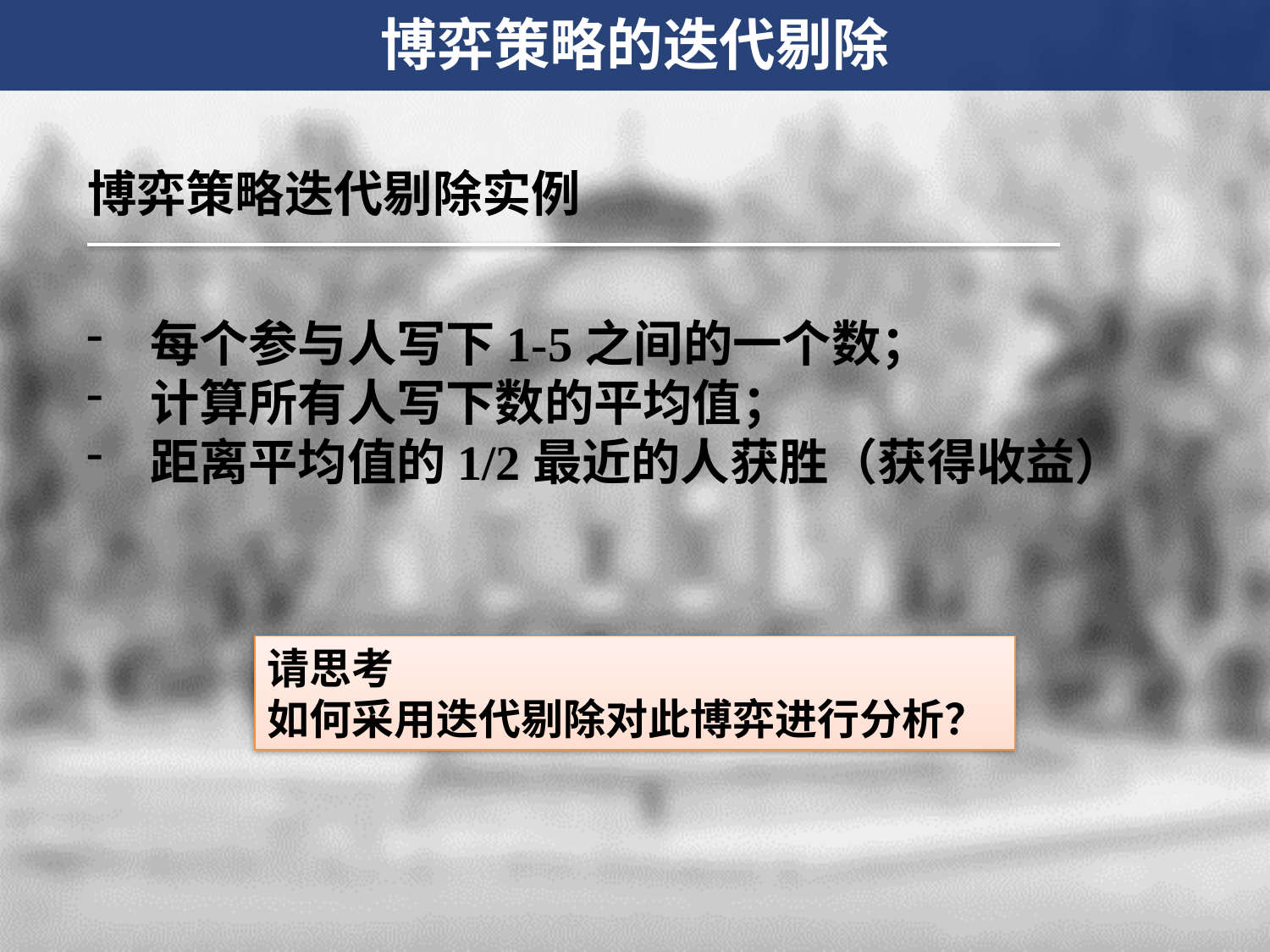

博弈策略的迭代剔除

博弈策略迭代剔除实例
每个参与人写下1-5之间的一个数；
计算所有人写下数的平均值；
距离平均值的1/2最近的人获胜（获得收益）
请思考
如何采用迭代剔除对此博弈进行分析？